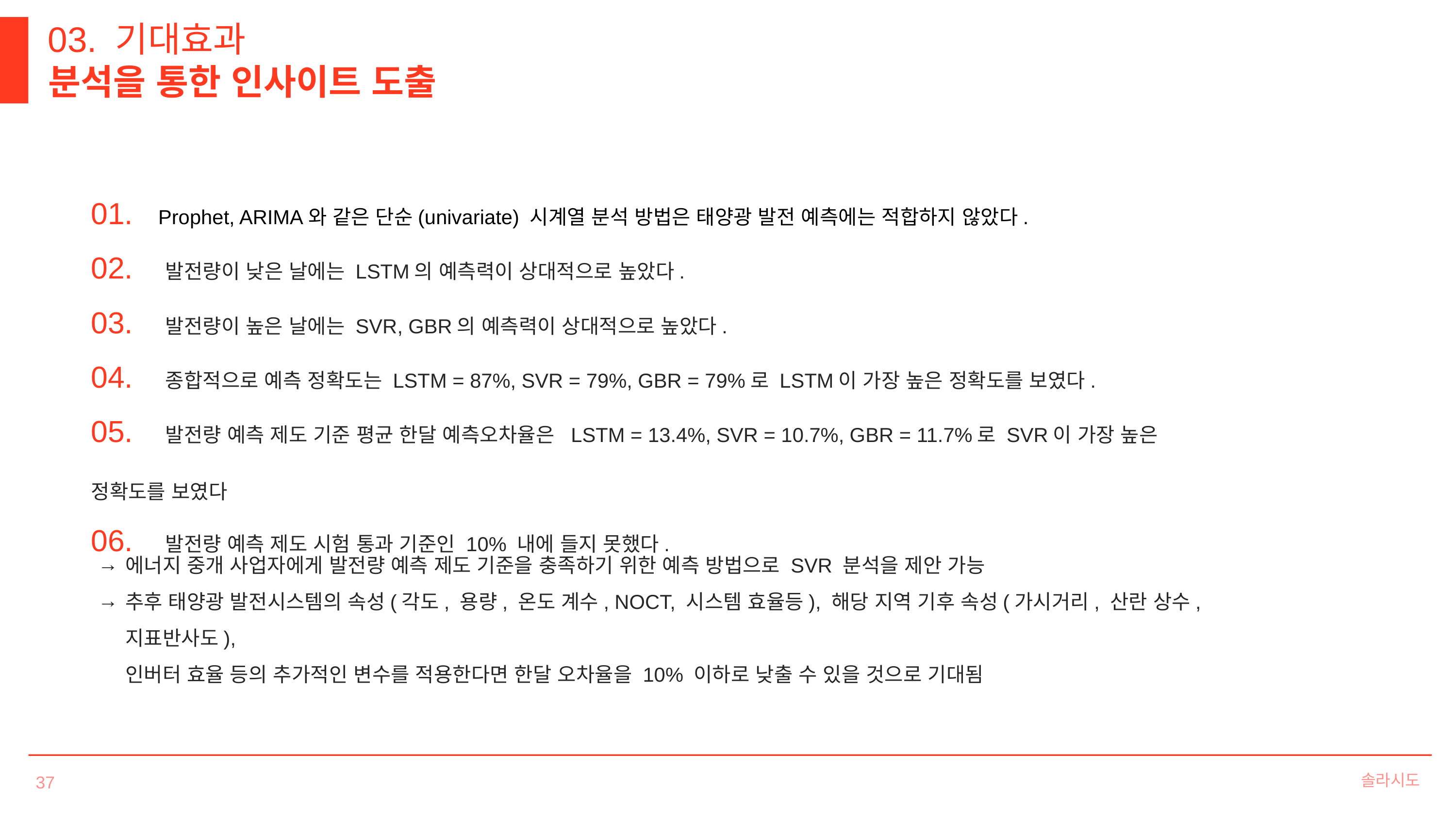

03. 기대효과
분석을 통한 인사이트 도출
01.   Prophet, ARIMA와 같은 단순(univariate) 시계열 분석 방법은 태양광 발전 예측에는 적합하지 않았다.
02.   발전량이 낮은 날에는 LSTM의 예측력이 상대적으로 높았다.
03.   발전량이 높은 날에는 SVR, GBR의 예측력이 상대적으로 높았다.
04.   종합적으로 예측 정확도는 LSTM = 87%, SVR = 79%, GBR = 79%로 LSTM이 가장 높은 정확도를 보였다.
05.   발전량 예측 제도 기준 평균 한달 예측오차율은  LSTM = 13.4%, SVR = 10.7%, GBR = 11.7%로 SVR이 가장 높은 정확도를 보였다
06.   발전량 예측 제도 시험 통과 기준인 10% 내에 들지 못했다.
에너지 중개 사업자에게 발전량 예측 제도 기준을 충족하기 위한 예측 방법으로 SVR 분석을 제안 가능
추후 태양광 발전시스템의 속성(각도, 용량, 온도 계수, NOCT, 시스템 효율등), 해당 지역 기후 속성(가시거리, 산란 상수, 지표반사도), 
인버터 효율 등의 추가적인 변수를 적용한다면 한달 오차율을 10% 이하로 낮출 수 있을 것으로 기대됨

솔라시도
37